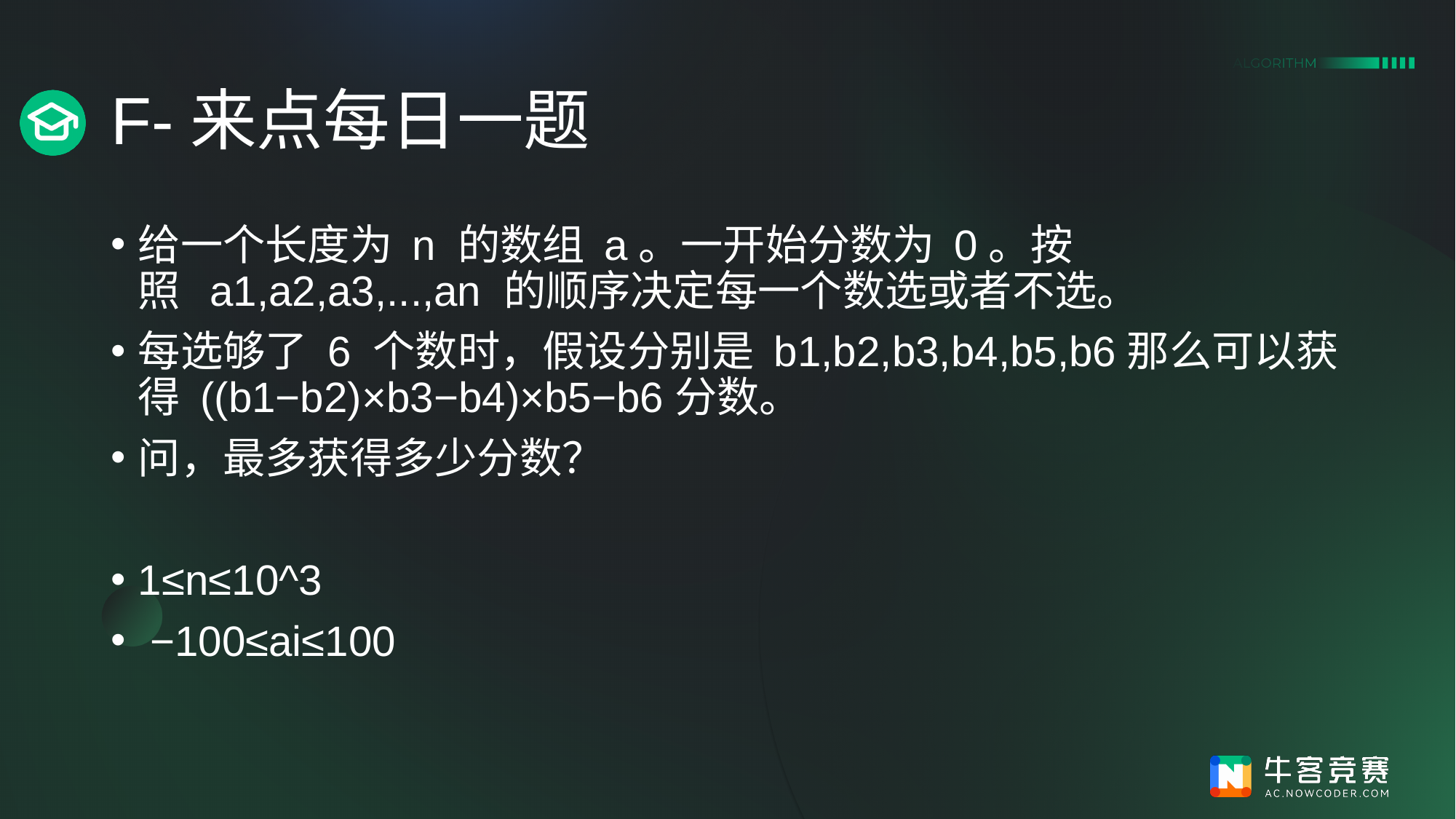

# F-来点每日一题
给一个长度为 n 的数组 a。一开始分数为 0。按照  a1,a2,a3,...,an​ 的顺序决定每一个数选或者不选。
每选够了 6 个数时，假设分别是 b1,b2,b3,b4,b5,b6那么可以获得 ((b1−b2)×b3−b4)×b5−b6分数。
问，最多获得多少分数？

1≤n≤10^3
 −100≤ai≤100